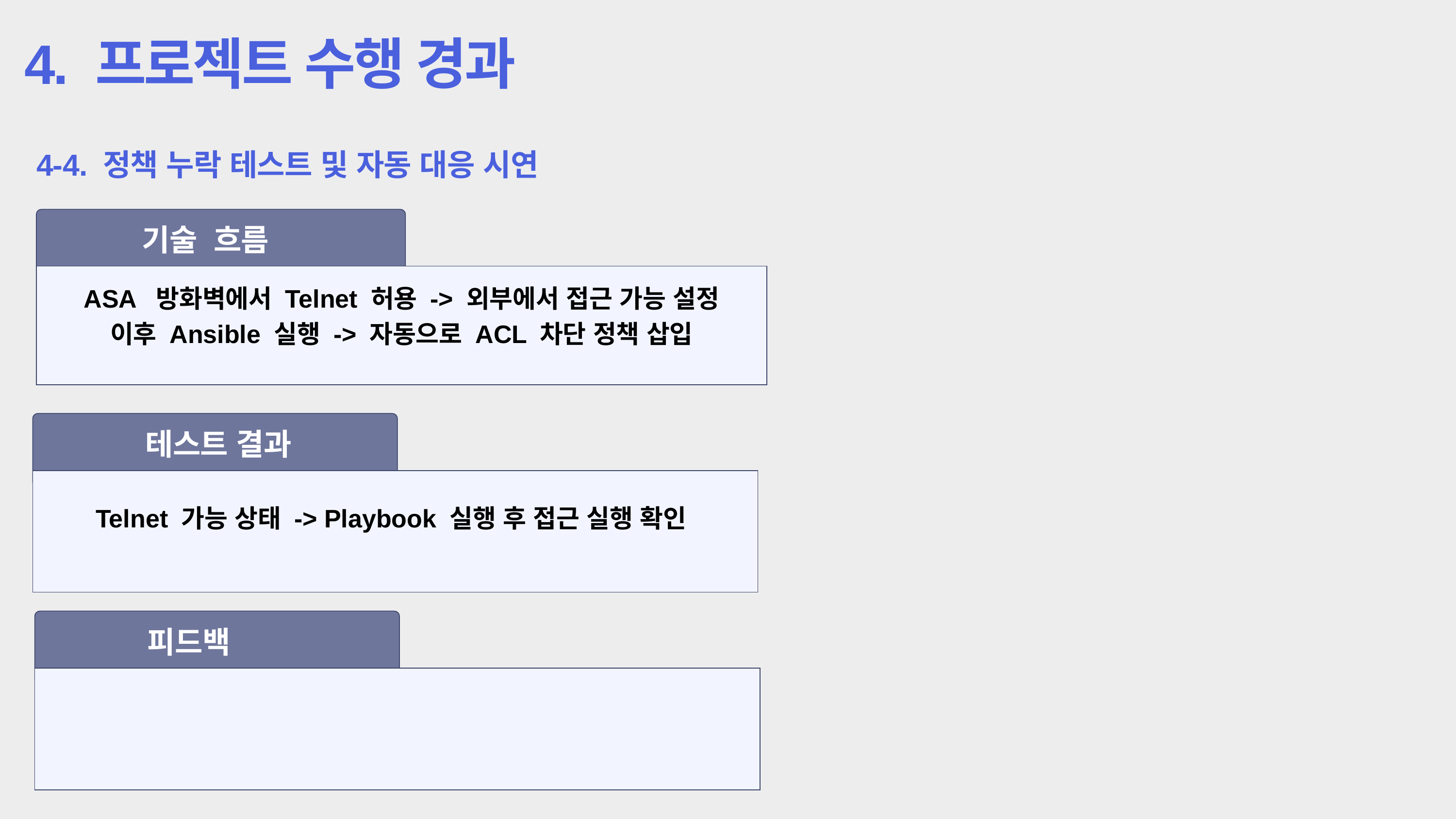

4. 프로젝트 수행 경과
4-4. 정책 누락 테스트 및 자동 대응 시연

기술  흐름
ASA  방화벽에서 Telnet 허용 -> 외부에서 접근 가능 설정
이후 Ansible 실행 -> 자동으로 ACL 차단 정책 삽입

테스트 결과
Telnet 가능 상태 -> Playbook 실행 후 접근 실행 확인

피드백